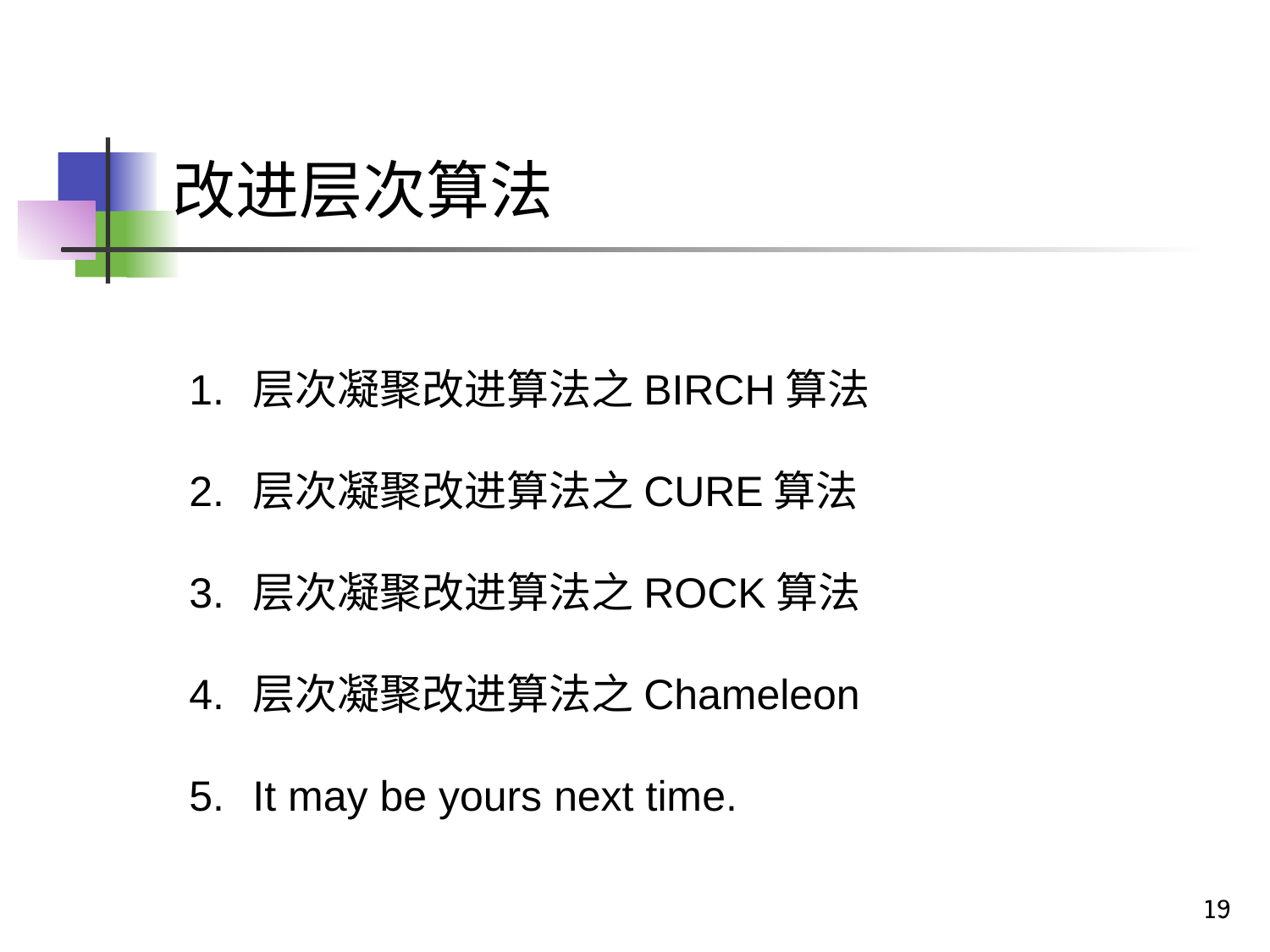

# 改进层次算法

层次凝聚改进算法之BIRCH算法
层次凝聚改进算法之CURE算法
层次凝聚改进算法之ROCK算法
层次凝聚改进算法之Chameleon
It may be yours next time.
19